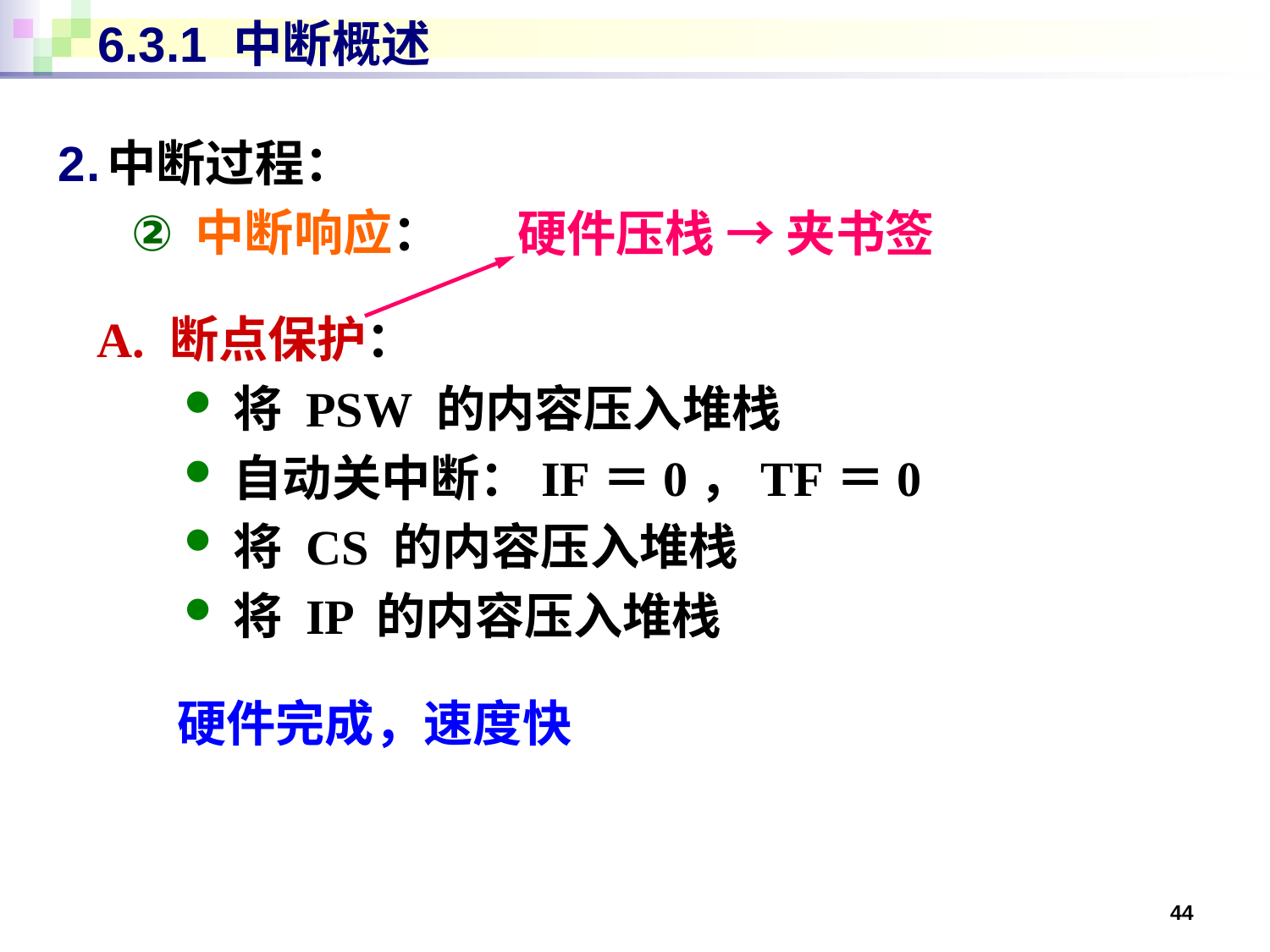

# 6.3.1 中断概述
中断过程：
中断响应：
硬件压栈 → 夹书签

A. 断点保护：
将 PSW 的内容压入堆栈
自动关中断：IF＝0，TF＝0
将 CS 的内容压入堆栈
将 IP 的内容压入堆栈
硬件完成，速度快
44